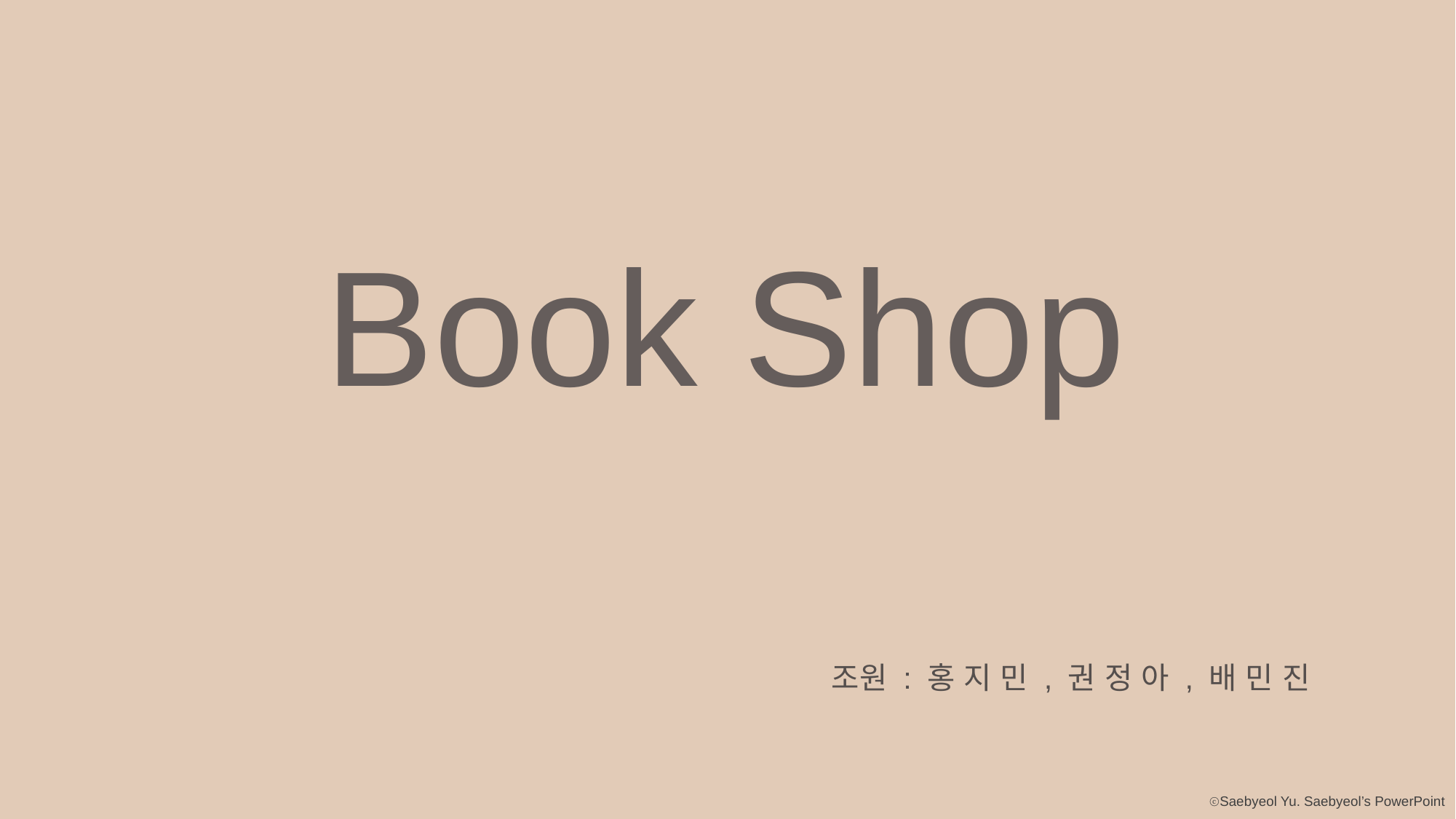

Book Shop
조원 : 홍 지 민 , 권 정 아 , 배 민 진